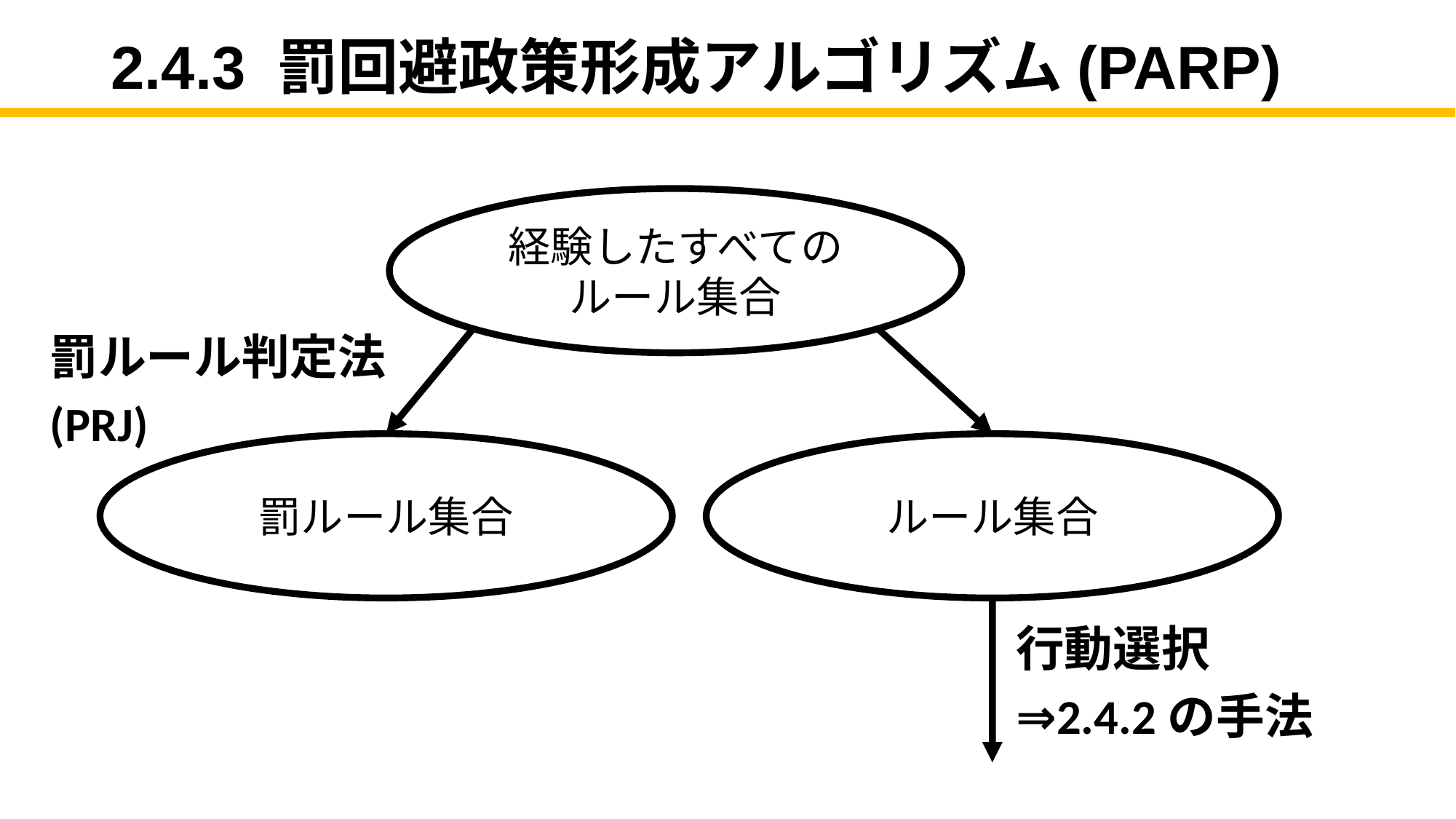

# 2.4.3 罰回避政策形成アルゴリズム(PARP)
経験したすべてのルール集合
罰ルール判定法
(PRJ)
ルール集合
罰ルール集合
行動選択
⇒2.4.2の手法